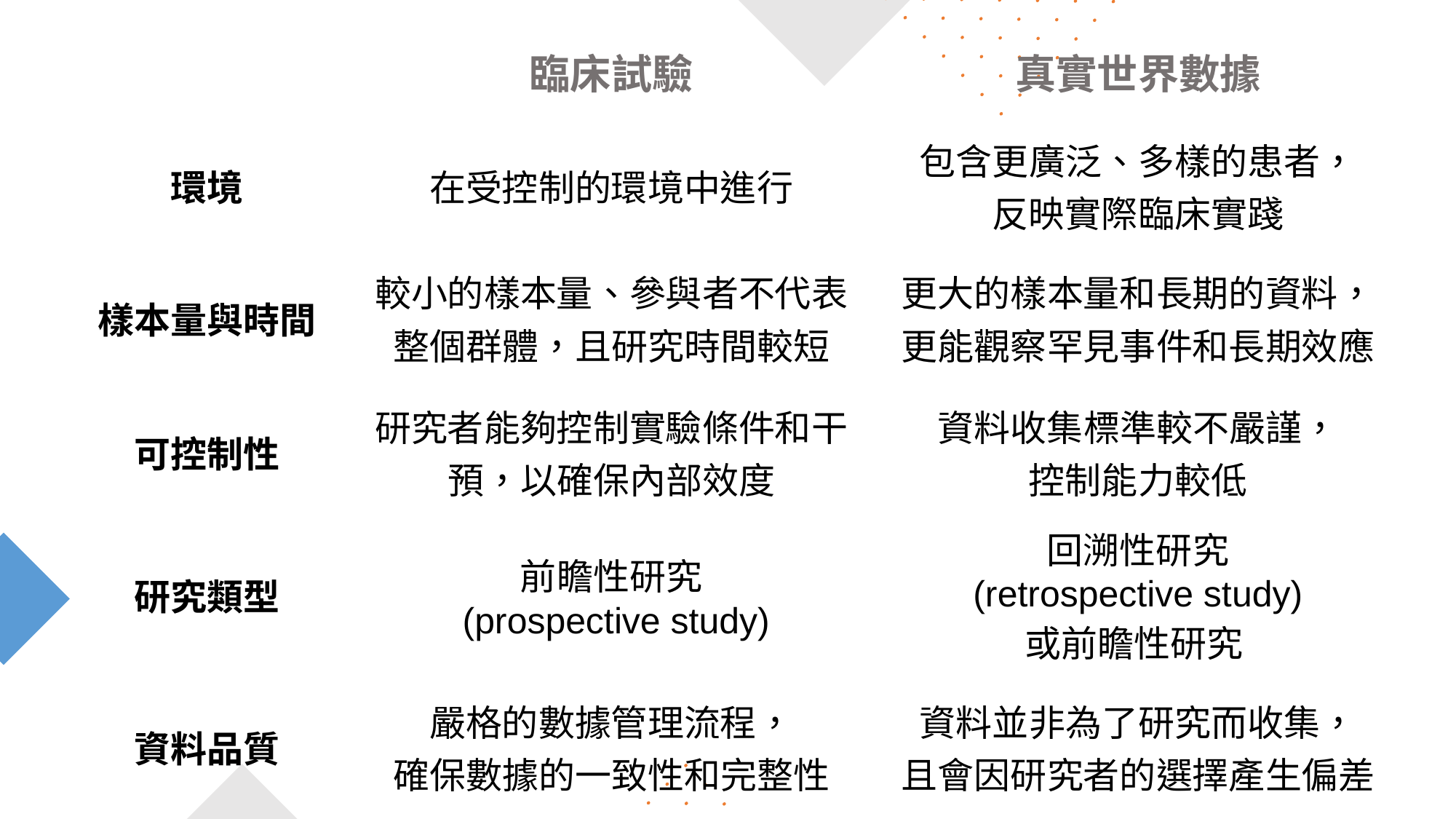

|  | 臨床試驗 | 真實世界數據 |
| --- | --- | --- |
| 環境 | 在受控制的環境中進行 | 包含更廣泛、多樣的患者， 反映實際臨床實踐 |
| 樣本量與時間 | 較小的樣本量、參與者不代表整個群體，且研究時間較短 | 更大的樣本量和長期的資料， 更能觀察罕見事件和長期效應 |
| 可控制性 | 研究者能夠控制實驗條件和干預，以確保內部效度 | 資料收集標準較不嚴謹， 控制能力較低 |
| 研究類型 | 前瞻性研究 (prospective study) | 回溯性研究 (retrospective study) 或前瞻性研究 |
| 資料品質 | 嚴格的數據管理流程， 確保數據的一致性和完整性 | 資料並非為了研究而收集， 且會因研究者的選擇產生偏差 |